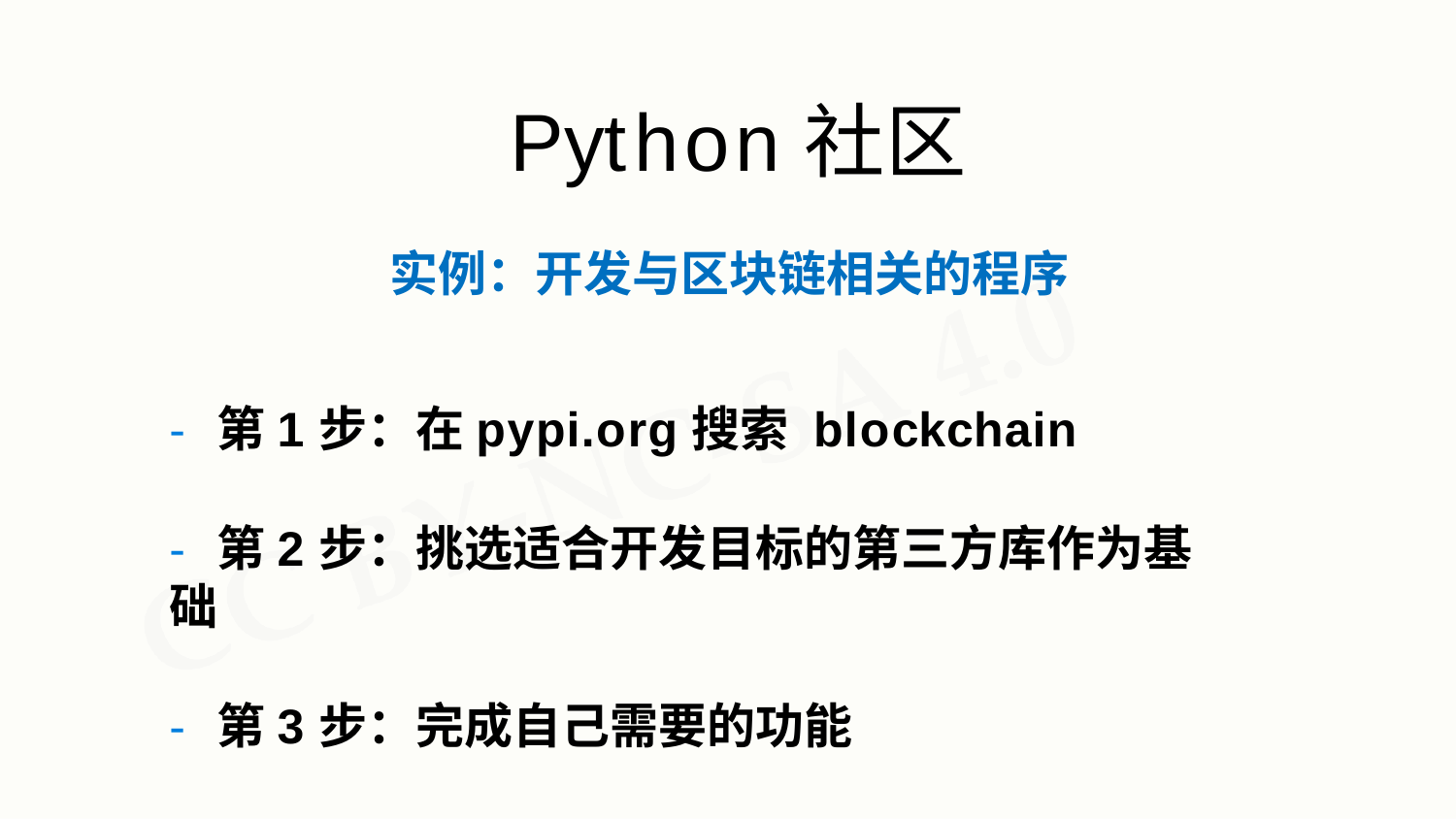

# Python社区
实例：开发与区块链相关的程序

- 第1步：在pypi.org搜索 blockchain

- 第2步：挑选适合开发目标的第三方库作为基础

- 第3步：完成自己需要的功能